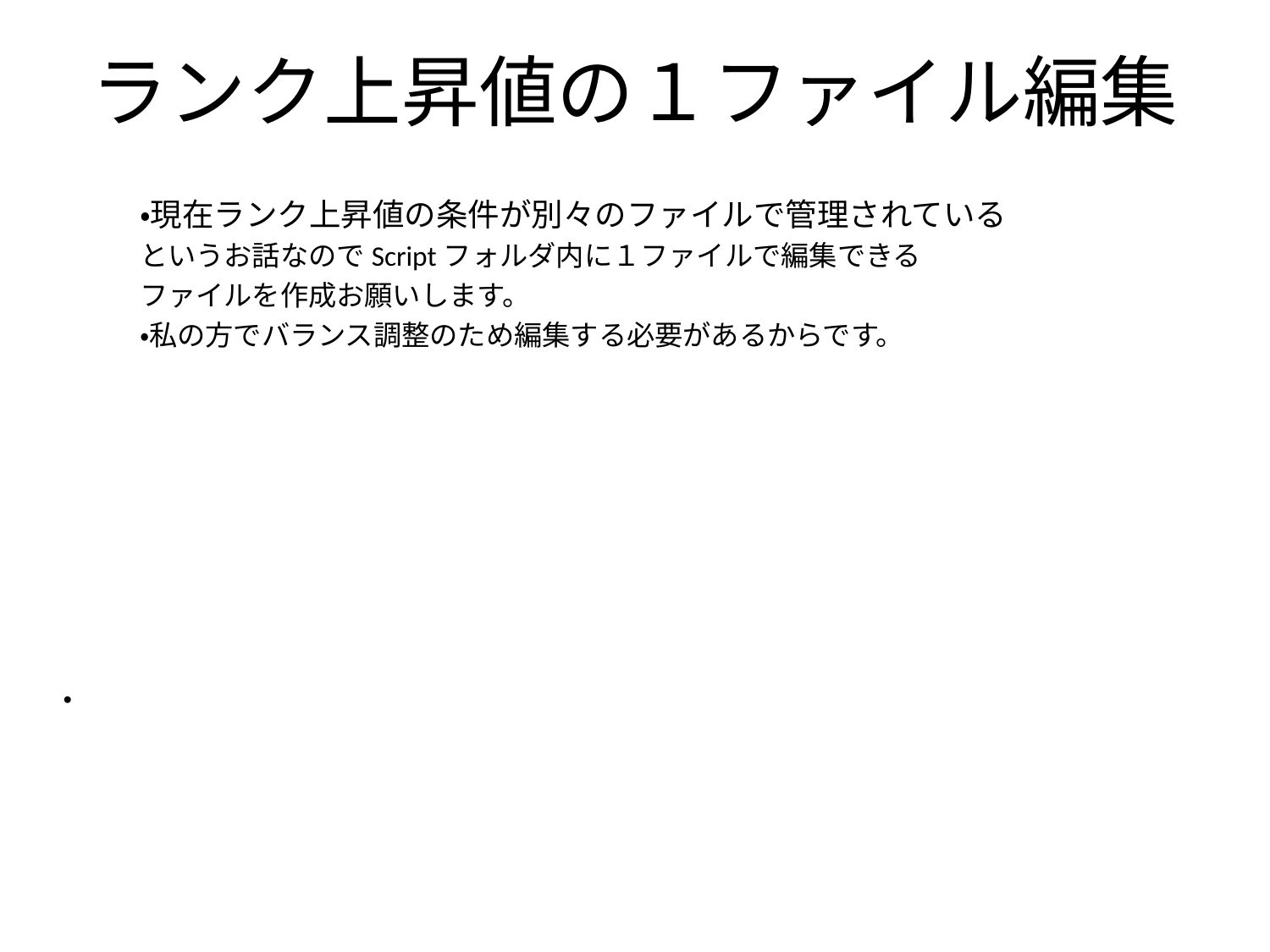

# ランク上昇値の１ファイル編集
・現在ランク上昇値の条件が別々のファイルで管理されている
というお話なのでScriptフォルダ内に１ファイルで編集できる
ファイルを作成お願いします。
・私の方でバランス調整のため編集する必要があるからです。
・